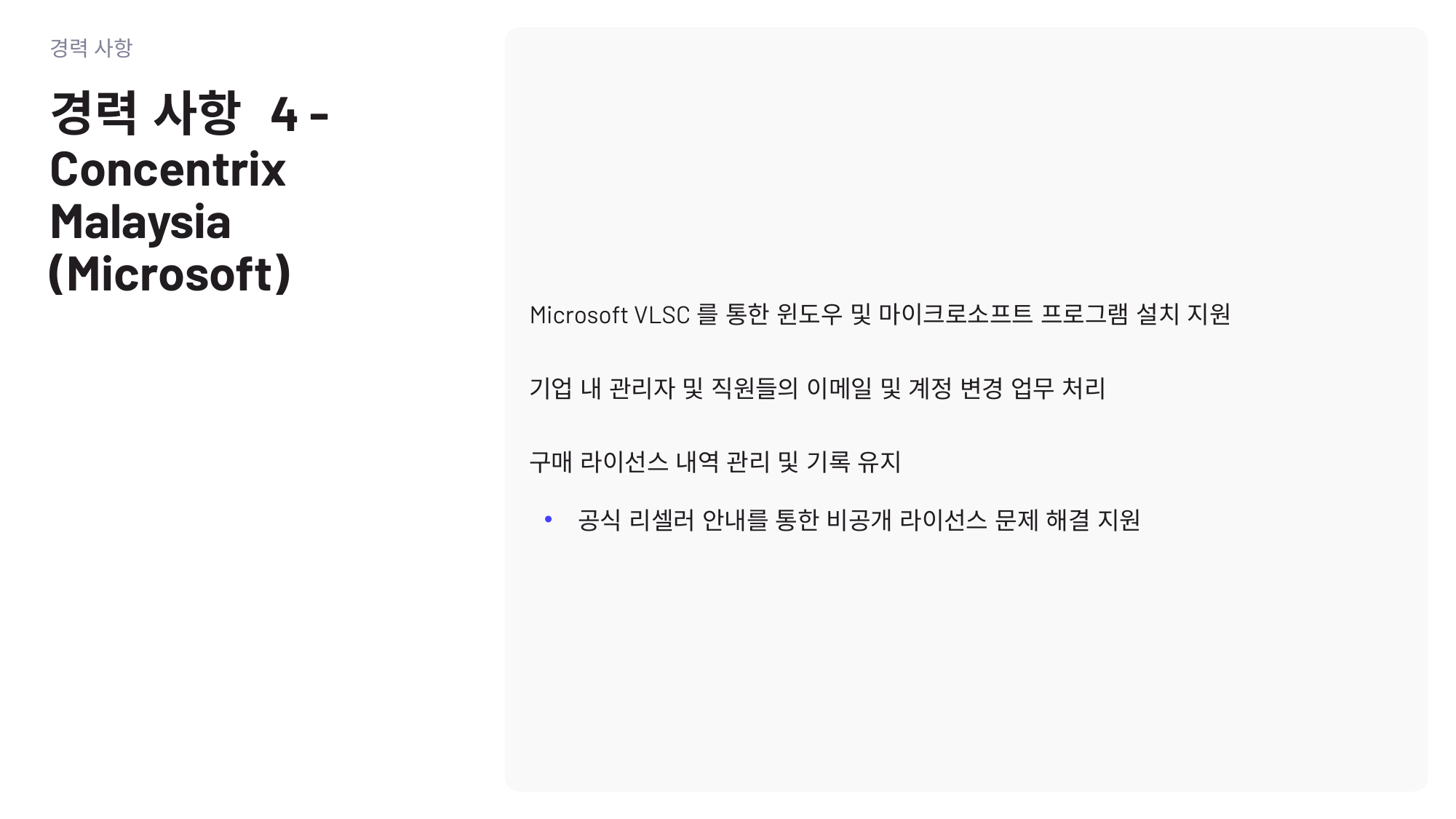

경력 사항
Microsoft VLSC를 통한 윈도우 및 마이크로소프트 프로그램 설치 지원
기업 내 관리자 및 직원들의 이메일 및 계정 변경 업무 처리
구매 라이선스 내역 관리 및 기록 유지
공식 리셀러 안내를 통한 비공개 라이선스 문제 해결 지원
# 경력 사항 4 - Concentrix Malaysia (Microsoft)